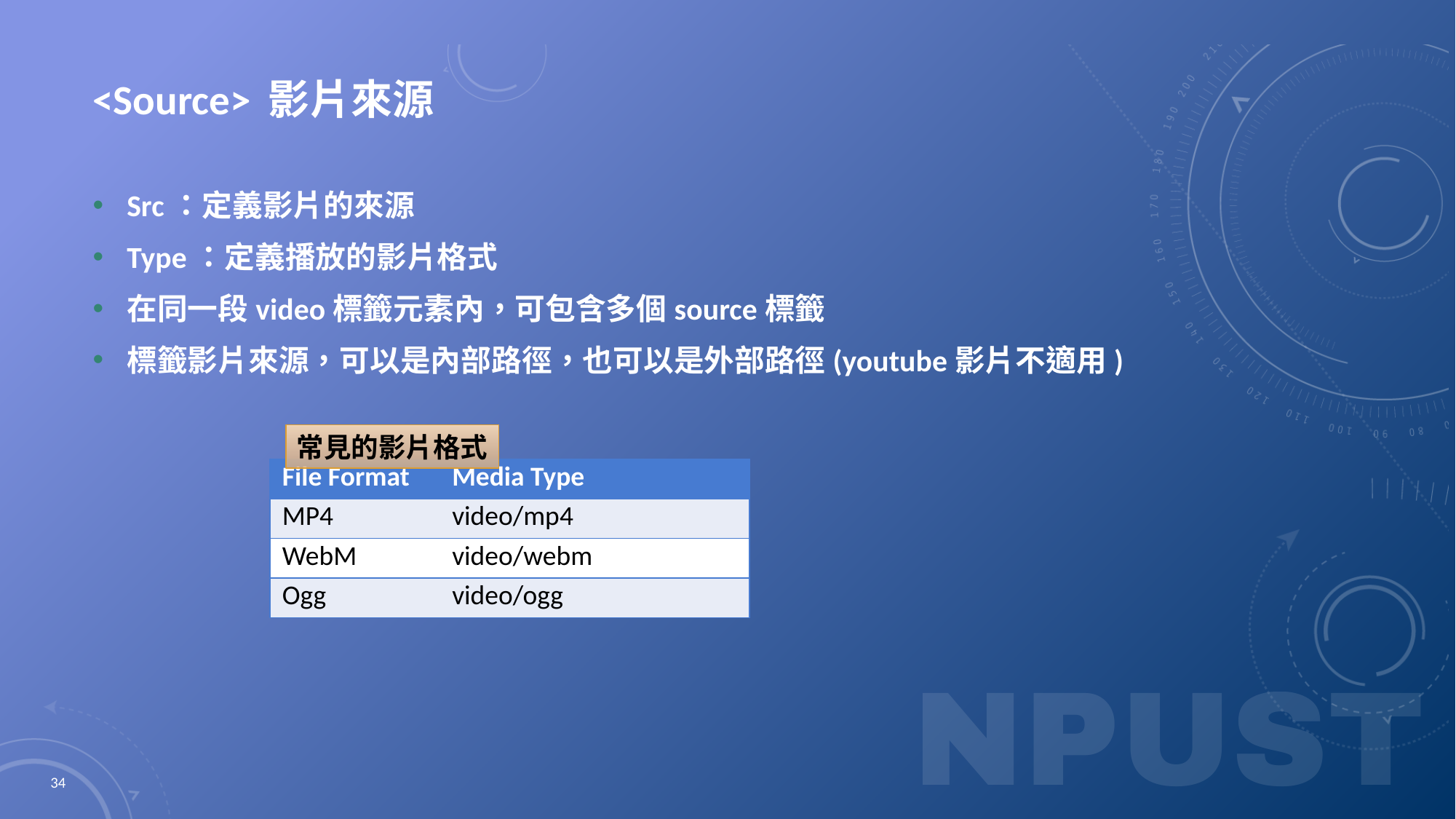

# <Source> 影片來源
Src：定義影片的來源
Type：定義播放的影片格式
在同一段video標籤元素內，可包含多個source標籤
標籤影片來源，可以是內部路徑，也可以是外部路徑(youtube影片不適用)

常見的影片格式
| File Format | Media Type |
| --- | --- |
| MP4 | video/mp4 |
| WebM | video/webm |
| Ogg | video/ogg |
34